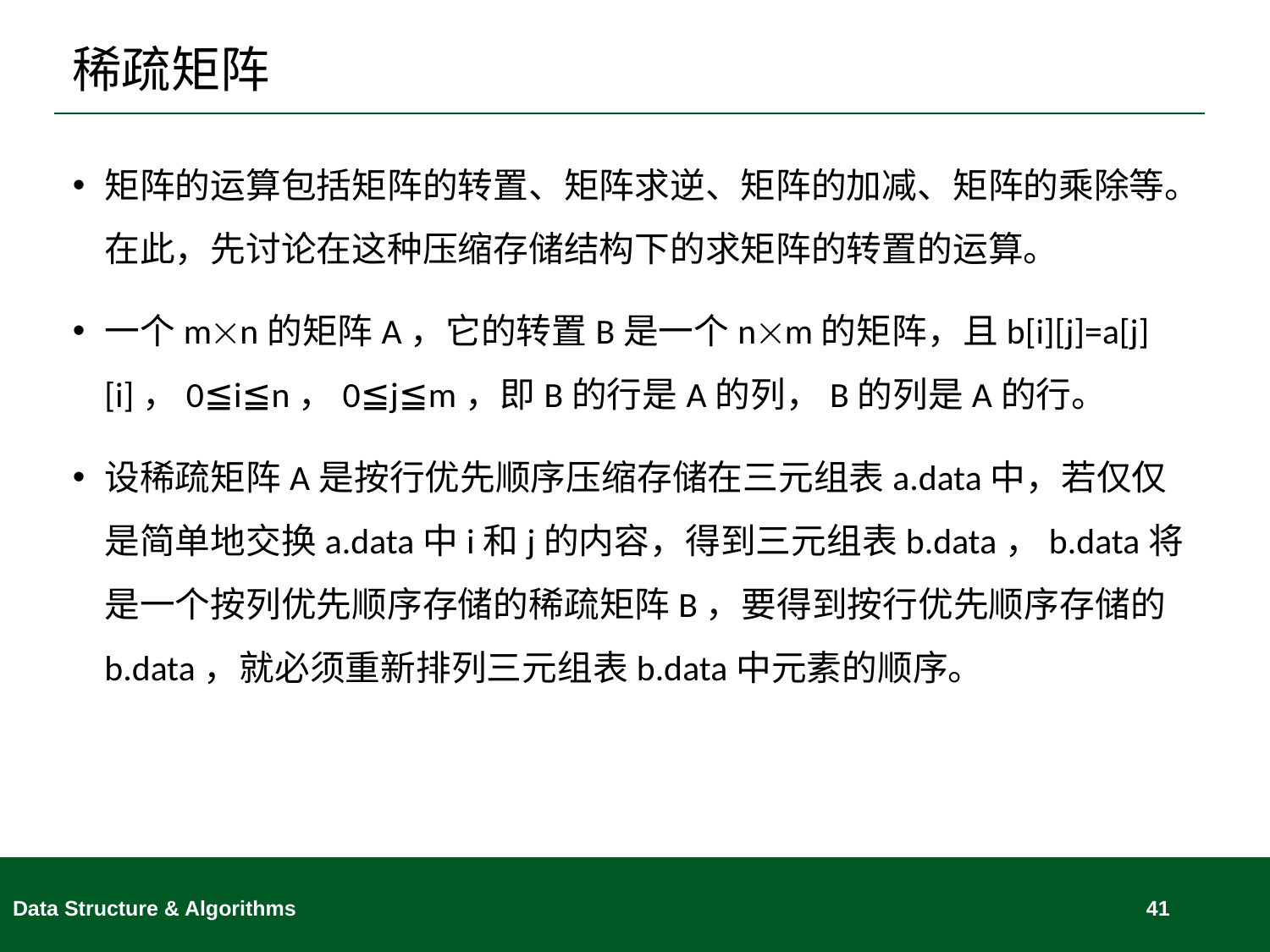

# 稀疏矩阵
矩阵的运算包括矩阵的转置、矩阵求逆、矩阵的加减、矩阵的乘除等。在此，先讨论在这种压缩存储结构下的求矩阵的转置的运算。
一个m×n的矩阵A，它的转置B是一个n×m的矩阵，且b[i][j]=a[j][i]，0≦i≦n，0≦j≦m，即B的行是A的列，B的列是A的行。
设稀疏矩阵A是按行优先顺序压缩存储在三元组表a.data中，若仅仅是简单地交换a.data中i和j的内容，得到三元组表b.data，b.data将是一个按列优先顺序存储的稀疏矩阵B，要得到按行优先顺序存储的b.data，就必须重新排列三元组表b.data中元素的顺序。

Data Structure & Algorithms
41